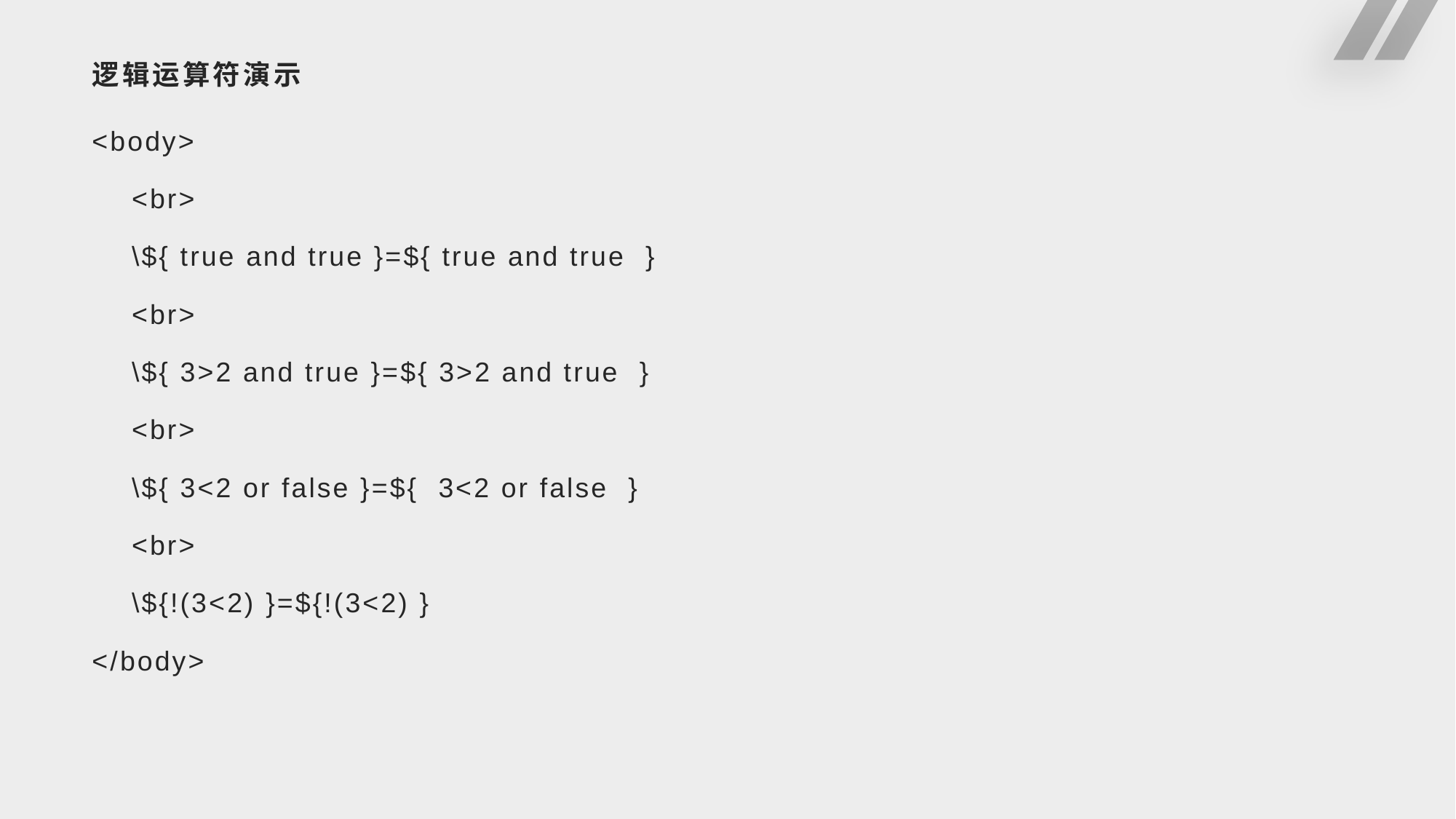

# 逻辑运算符演示
<body>
    <br>
    \${ true and true }=${ true and true  }
    <br>
    \${ 3>2 and true }=${ 3>2 and true  }
    <br>
    \${ 3<2 or false }=${  3<2 or false  }
    <br>
    \${!(3<2) }=${!(3<2) }
</body>